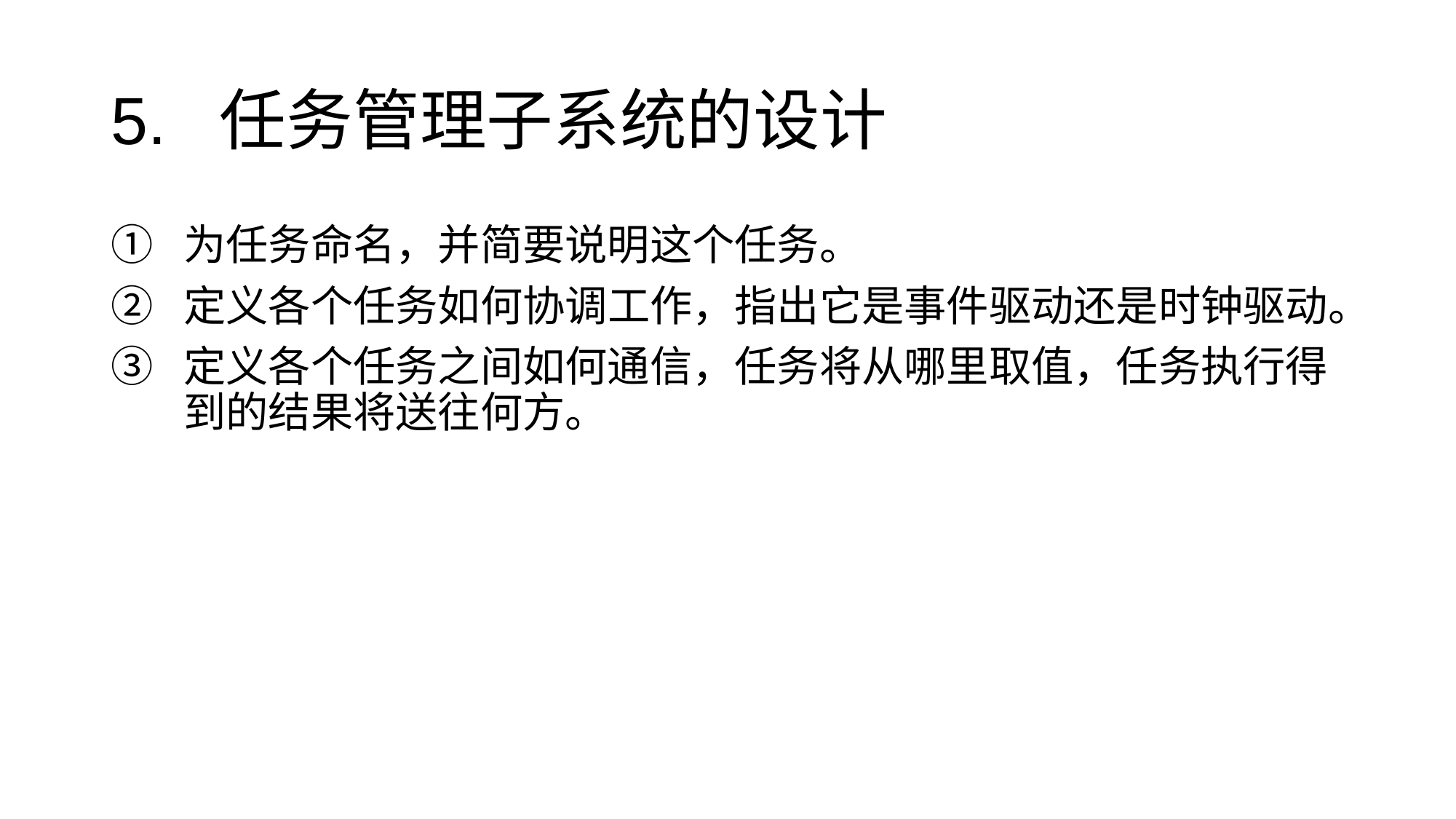

# 5.  任务管理子系统的设计
为任务命名，并简要说明这个任务。
定义各个任务如何协调工作，指出它是事件驱动还是时钟驱动。
定义各个任务之间如何通信，任务将从哪里取值，任务执行得到的结果将送往何方。